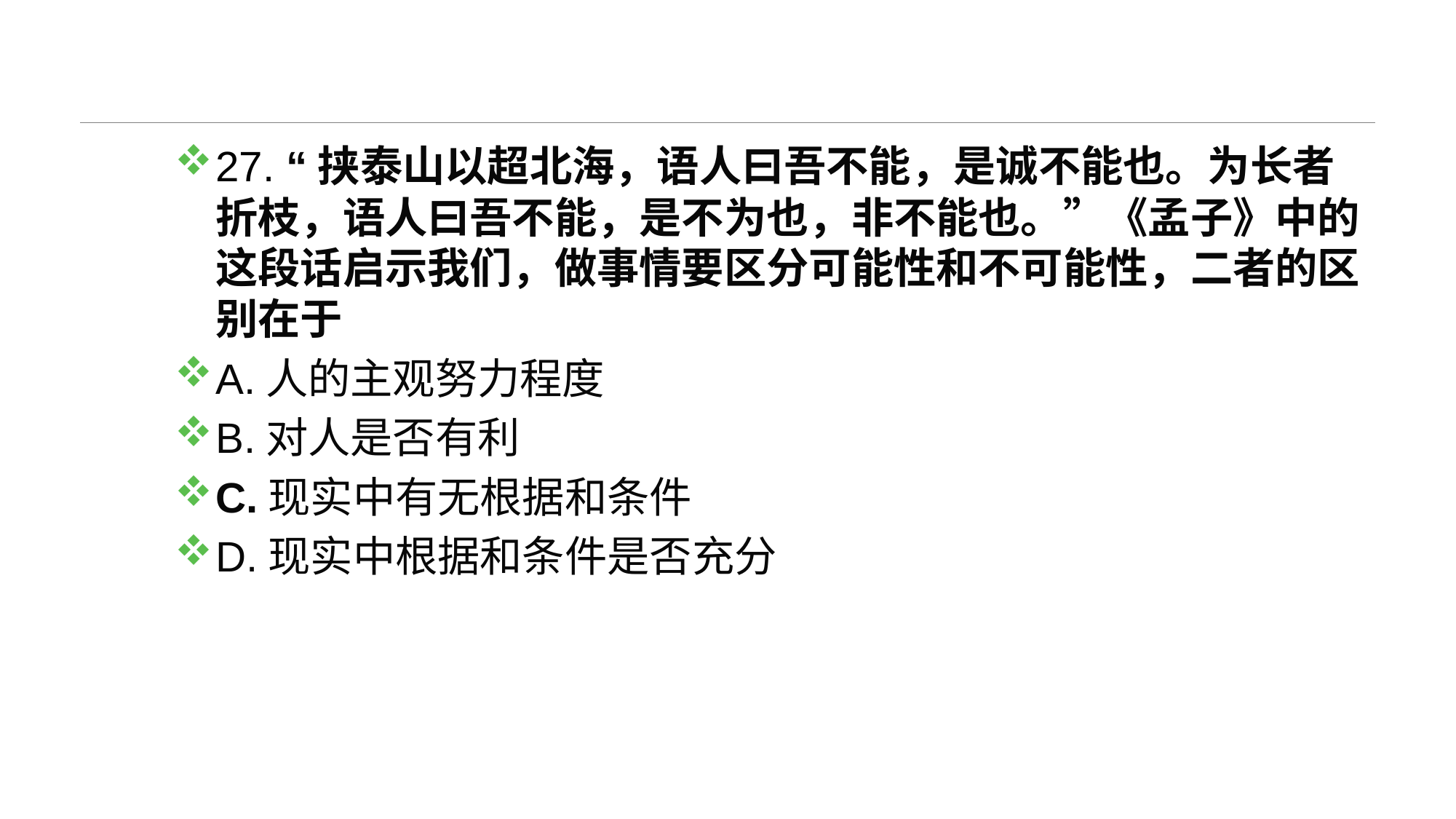

#
27. “挟泰山以超北海，语人曰吾不能，是诚不能也。为长者折枝，语人曰吾不能，是不为也，非不能也。”《孟子》中的这段话启示我们，做事情要区分可能性和不可能性，二者的区别在于
A.人的主观努力程度
B.对人是否有利
C.现实中有无根据和条件
D.现实中根据和条件是否充分